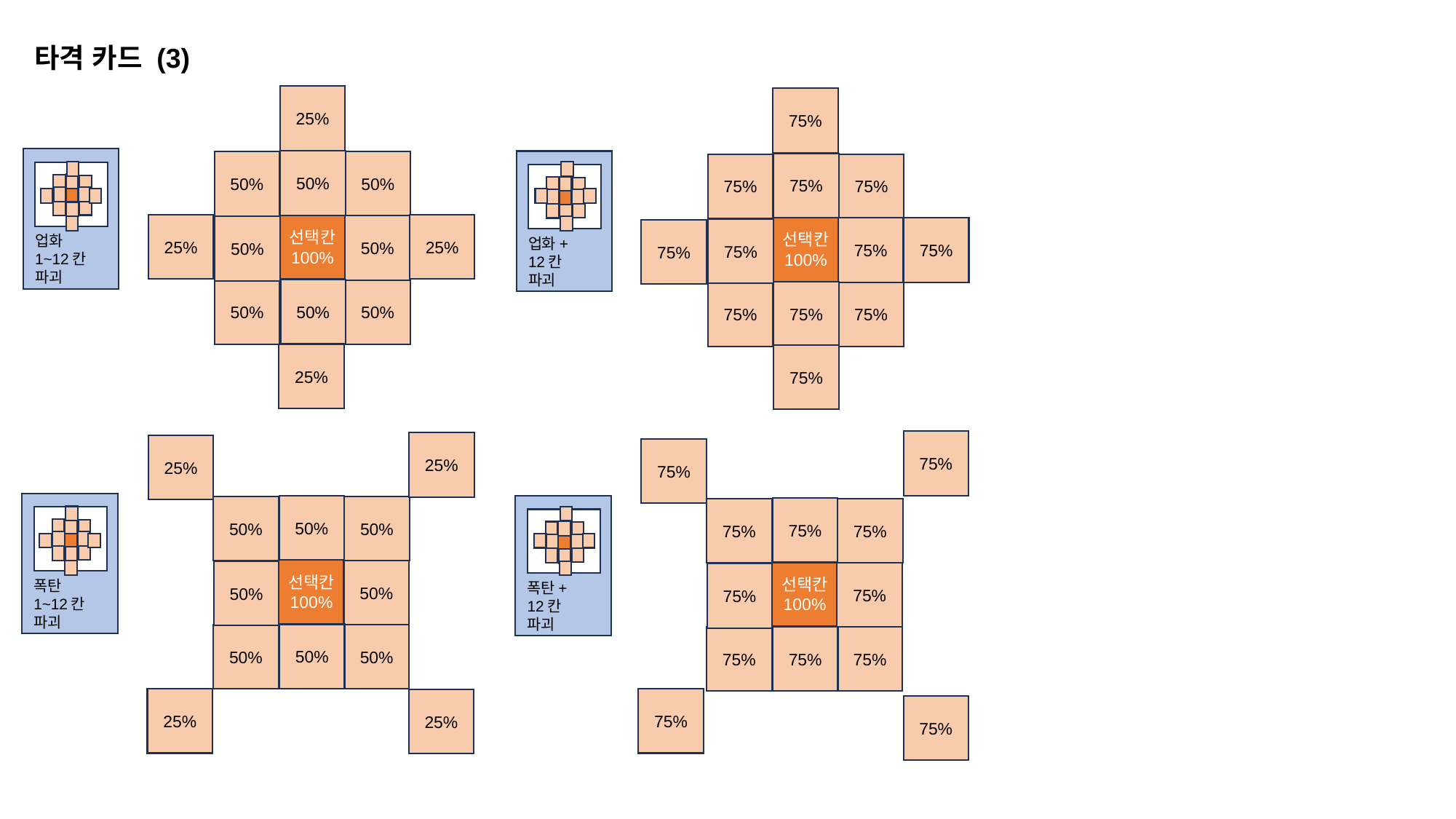

타격 카드 (3)
25%
75%

50%

50%
50%
75%
75%
75%

25%
25%
선택칸
100%
50%

50%
선택칸
100%
75%
75%
75%
75%
업화
1~12칸 파괴
업화+
12칸 파괴
50%
50%
50%
75%
75%
75%
25%
75%
75%
25%
25%
75%

50%

50%
50%
75%
75%
75%

선택칸
100%
50%

50%
선택칸
100%
75%
75%
폭탄
1~12칸 파괴
폭탄+
12칸 파괴
50%
50%
50%
75%
75%
75%
25%
75%
25%
75%